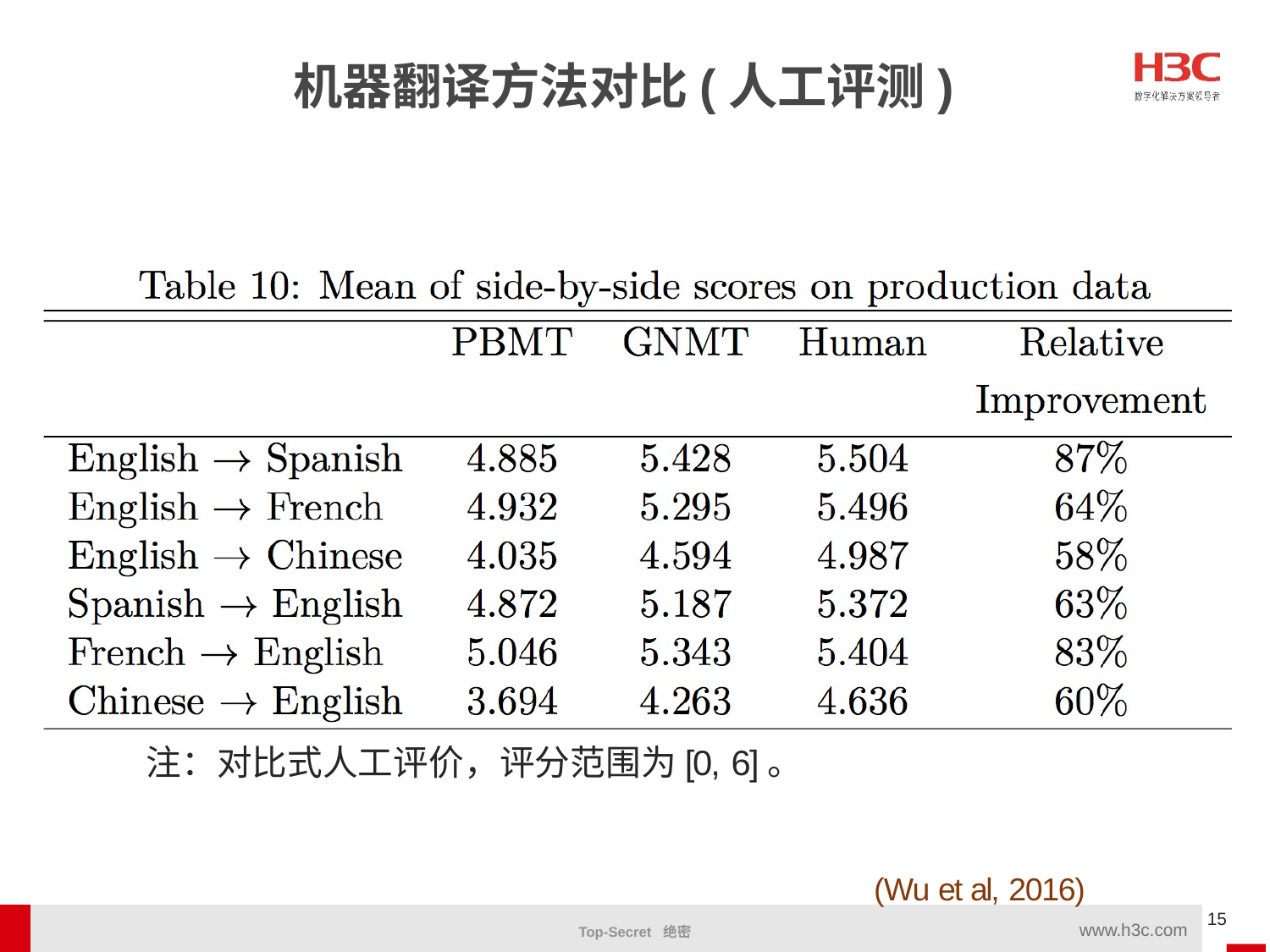

机器翻译方法对比(人工评测)

注：对比式人工评价，评分范围为[0, 6]。
(Wu et al, 2016)